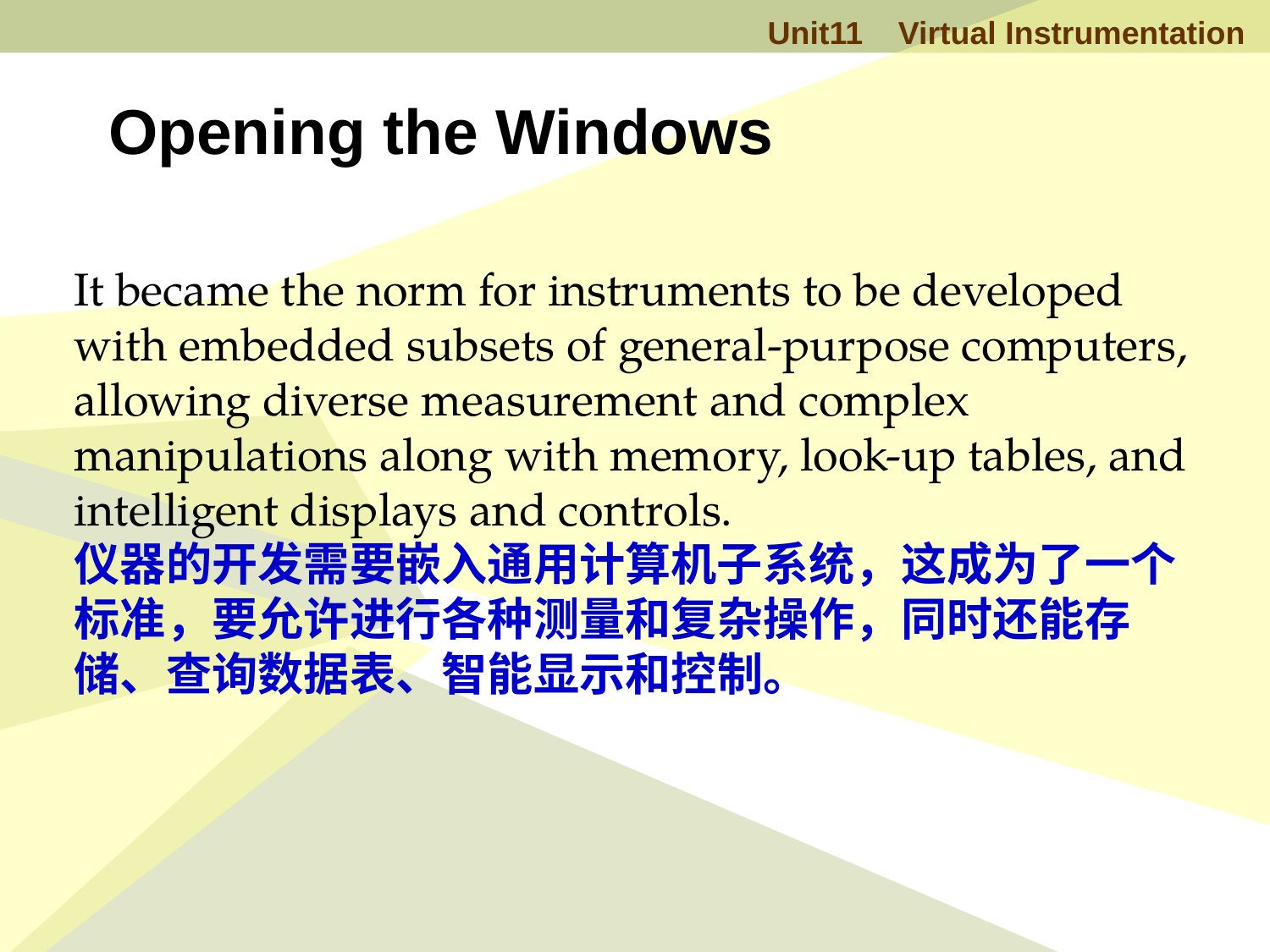

Opening the Windows
It became the norm for instruments to be developed with embedded subsets of general-purpose computers, allowing diverse measurement and complex manipulations along with memory, look-up tables, and intelligent displays and controls.
仪器的开发需要嵌入通用计算机子系统，这成为了一个标准，要允许进行各种测量和复杂操作，同时还能存储、查询数据表、智能显示和控制。